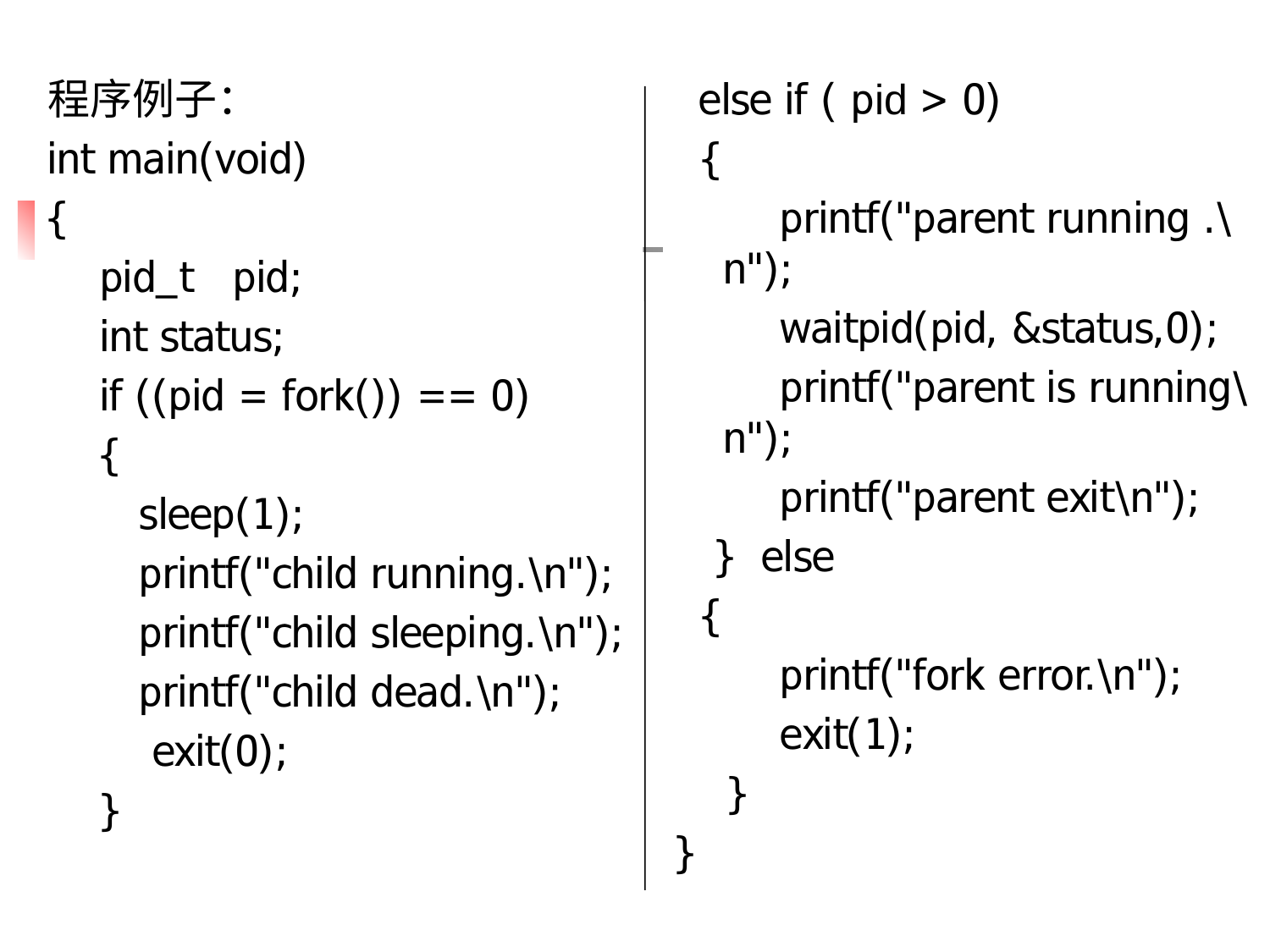

程序例子：
int main(void)
{
    pid_t   pid;
    int status;
    if ((pid = fork()) == 0)
    {
       sleep(1);
       printf("child running.\n");
       printf("child sleeping.\n");
       printf("child dead.\n");
        exit(0);
    }
  else if ( pid > 0)
  {
        printf("parent running .\n");
        waitpid(pid, &status,0);
        printf("parent is running\n");
        printf("parent exit\n");
   }  else
  {
        printf("fork error.\n");
        exit(1);
    }
}